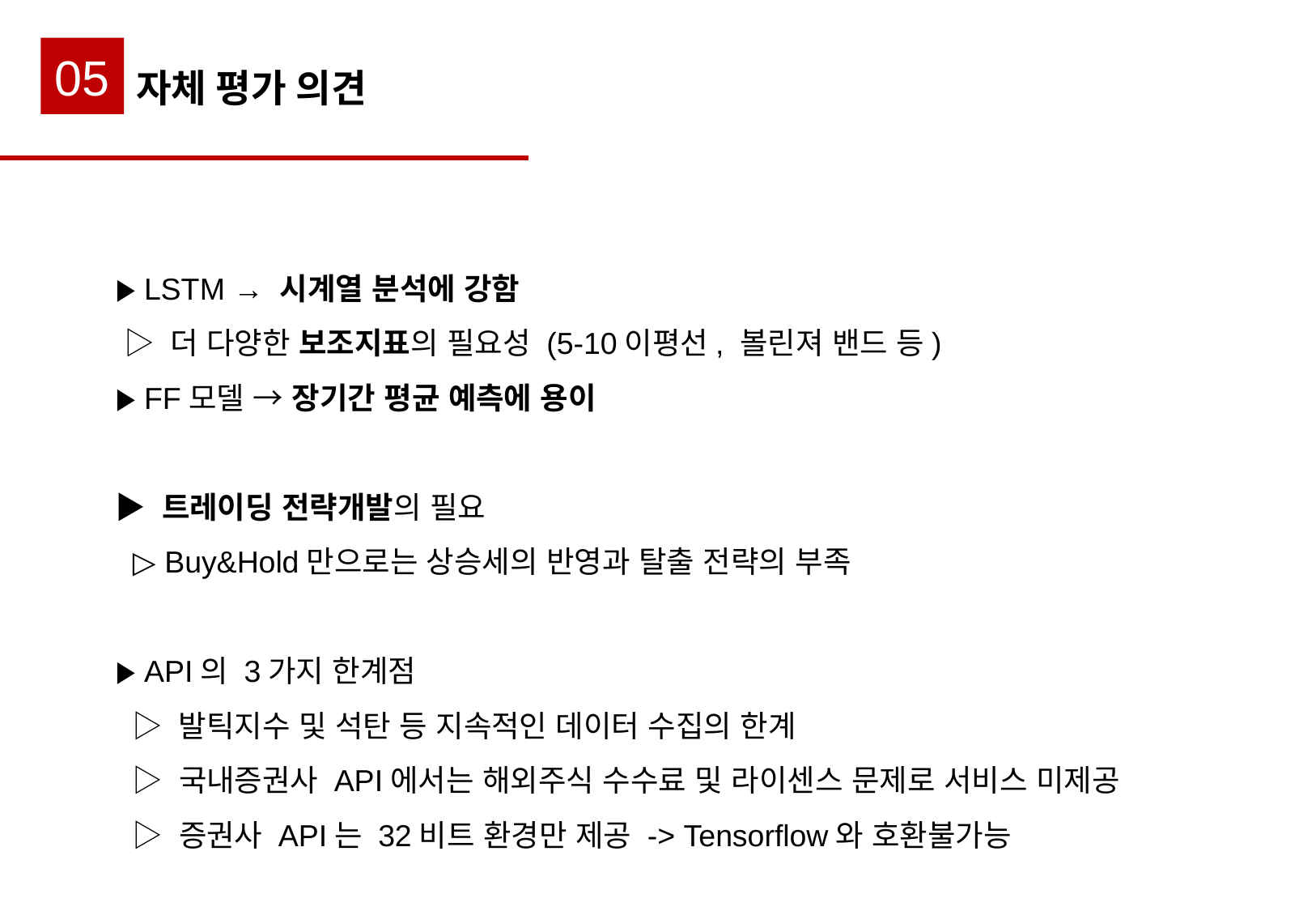

05
자체 평가 의견

▶ LSTM → 시계열 분석에 강함
 ▷ 더 다양한 보조지표의 필요성 (5-10이평선, 볼린져 밴드 등)
▶ FF모델 → 장기간 평균 예측에 용이

▶ 트레이딩 전략개발의 필요
  ▷ Buy&Hold만으로는 상승세의 반영과 탈출 전략의 부족

▶ API의 3가지 한계점
  ▷ 발틱지수 및 석탄 등 지속적인 데이터 수집의 한계
  ▷ 국내증권사 API에서는 해외주식 수수료 및 라이센스 문제로 서비스 미제공
  ▷ 증권사 API는 32비트 환경만 제공 -> Tensorflow와 호환불가능